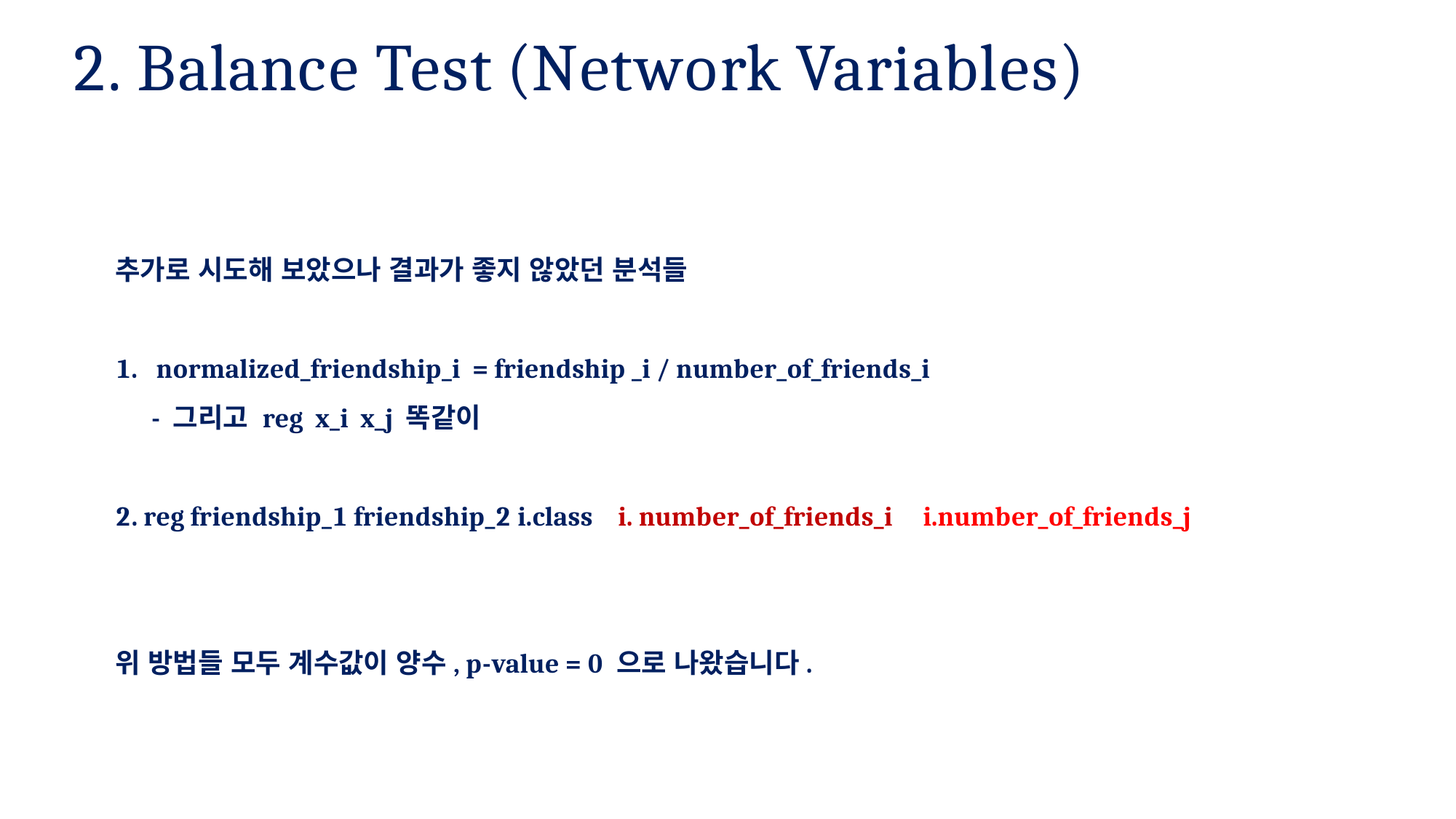

2. Balance Test (Network Variables)
추가로 시도해 보았으나 결과가 좋지 않았던 분석들

normalized_friendship_i  = friendship _i / number_of_friends_i
      - 그리고 reg  x_i  x_j 똑같이

2. reg friendship_1 friendship_2 i.class    i. number_of_friends_i     i.number_of_friends_j

위 방법들 모두 계수값이 양수, p-value = 0 으로 나왔습니다.